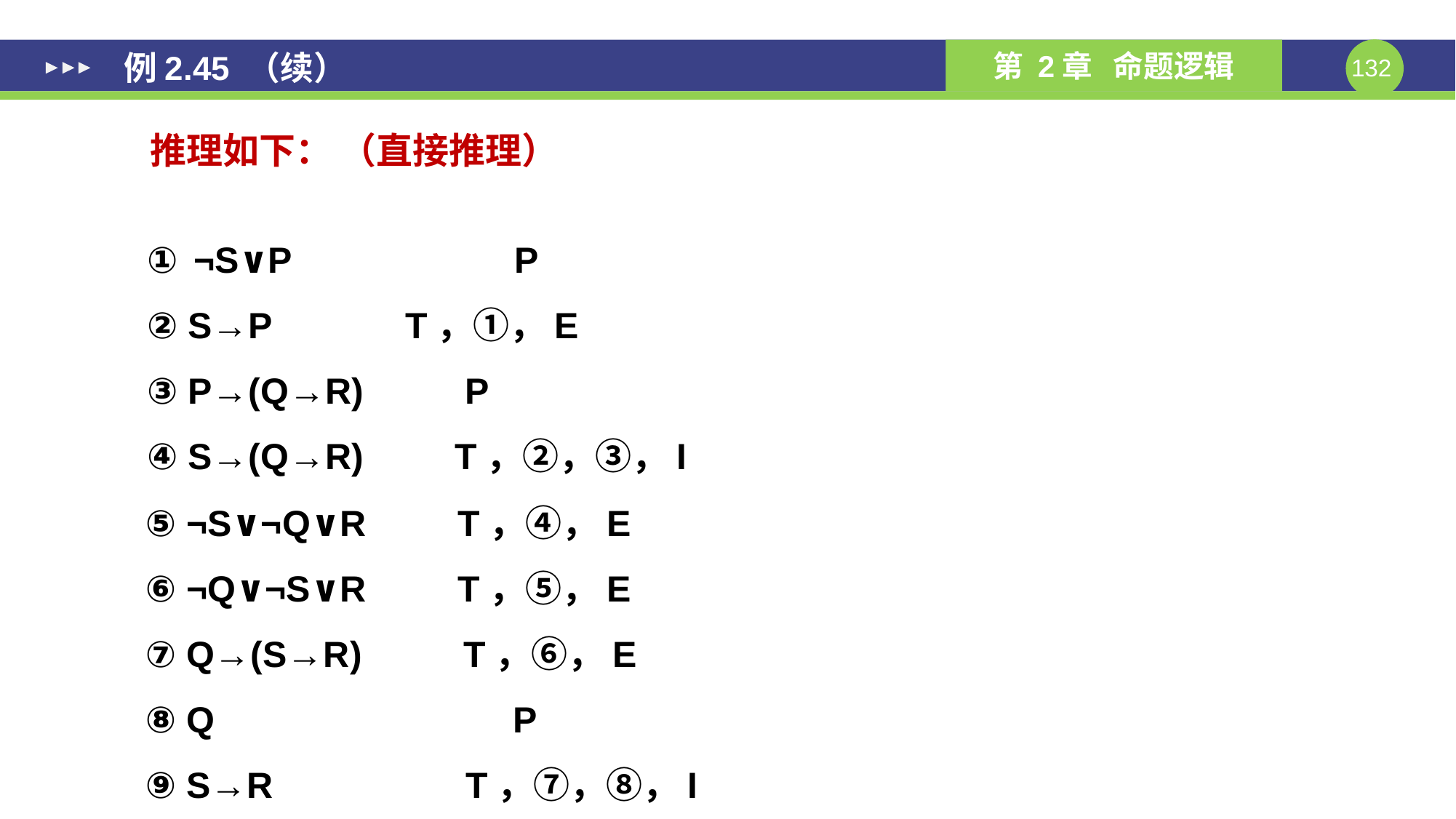

例2.45 （续）
推理如下： （直接推理）
① ¬S∨P            	    P
② S→P     	    T，①，E
③ P→(Q→R)          P
④ S→(Q→R)         T，②，③，I
⑤ ¬S∨¬Q∨R         T，④，E
⑥ ¬Q∨¬S∨R         T，⑤，E
⑦ Q→(S→R)          T，⑥，E
⑧ Q                   	    P
⑨ S→R                   T，⑦，⑧，I